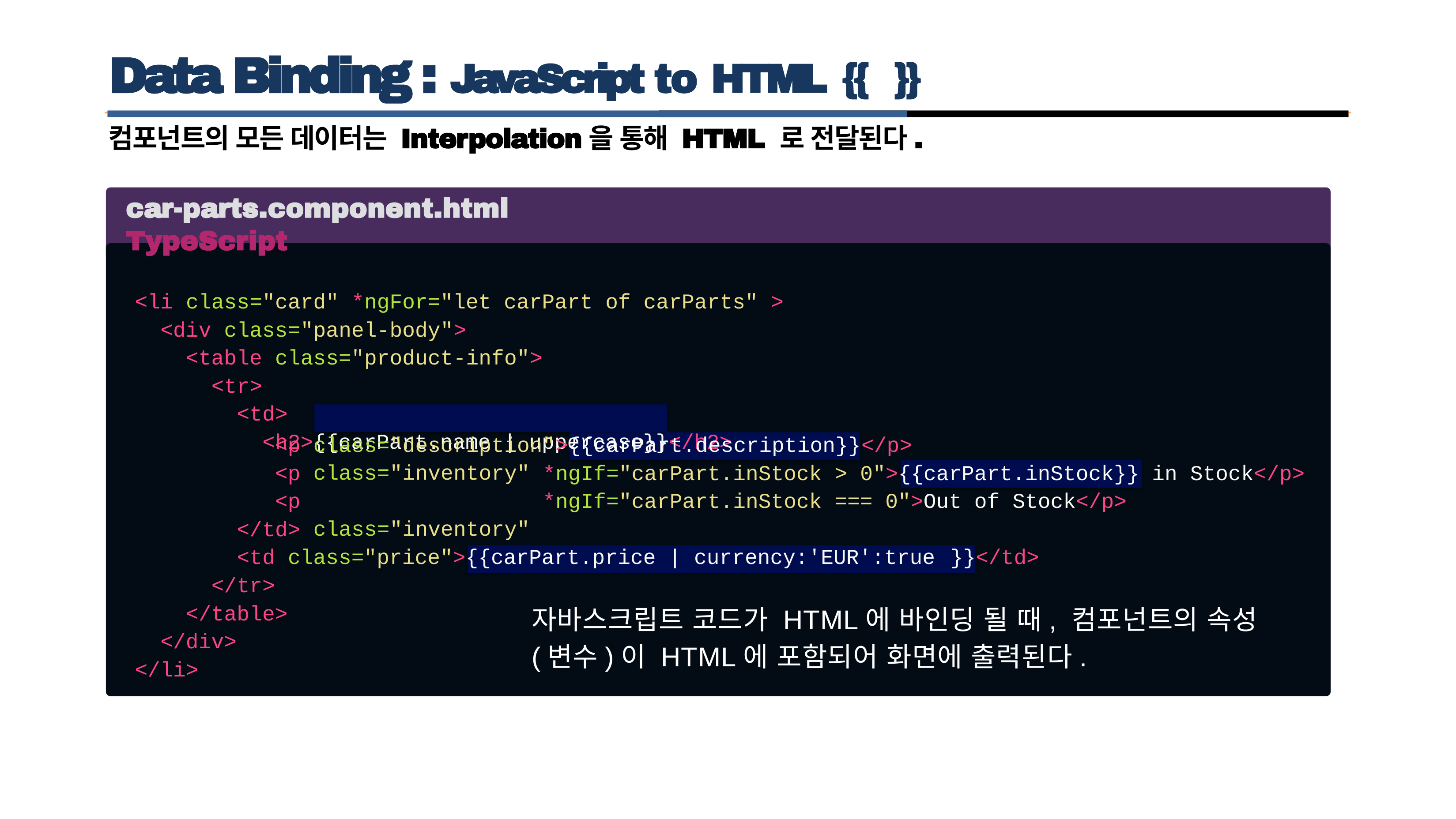

# Data Binding : JavaScript to HTML  {{   }}

컴포넌트의 모든 데이터는 Interpolation을 통해 HTML 로 전달된다.

car-parts.component.html	TypeScript

<li class="card" *ngFor="let carPart of carParts" >
<div class="panel-body">
<table class="product-info">
<tr>
<td>
<h2>{{carPart.name | uppercase}}</h2>

<p class="description">{{carPart.description}}</p>
<p
<p
</td>

class="inventory"  class="inventory"
*ngIf="carPart.inStock > 0">{{carPart.inStock}} in Stock</p>
*ngIf="carPart.inStock === 0">Out of Stock</p>

<td
</tr>
class="price">{{carPart.price | currency:'EUR':true
}}</td>

자바스크립트 코드가 HTML에 바인딩 될 때, 컴포넌트의 속성(변수)이 HTML에 포함되어 화면에 출력된다.
</table>
</div>
</li>